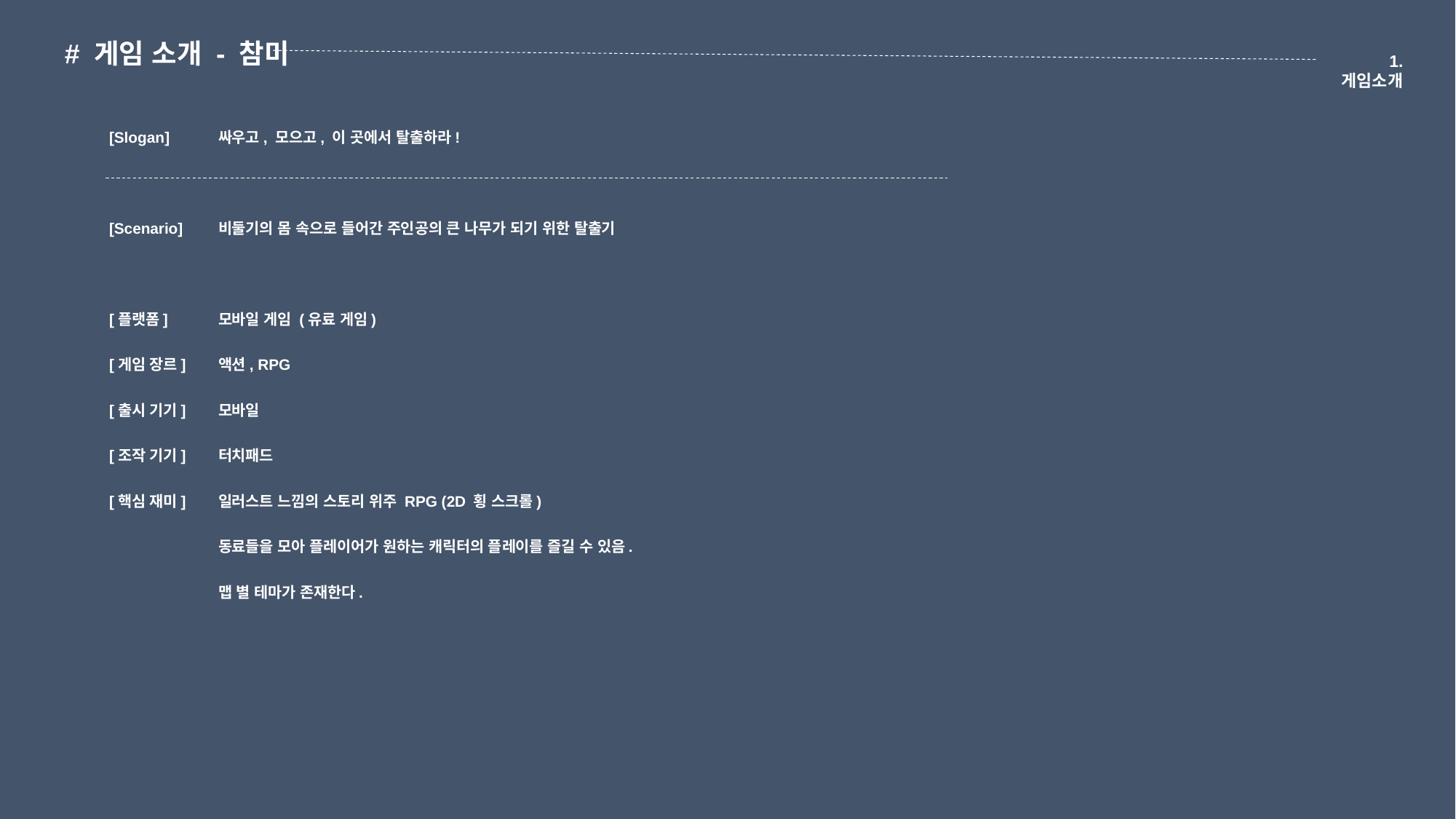

# 게임 소개 - 참미
1. 게임소개
[Slogan]	싸우고, 모으고, 이 곳에서 탈출하라!

[Scenario]	비둘기의 몸 속으로 들어간 주인공의 큰 나무가 되기 위한 탈출기

[플랫폼]	모바일 게임 (유료 게임)
[게임 장르] 	액션, RPG
[출시 기기] 	모바일
[조작 기기]	터치패드
[핵심 재미] 	일러스트 느낌의 스토리 위주 RPG (2D 횡 스크롤)
	동료들을 모아 플레이어가 원하는 캐릭터의 플레이를 즐길 수 있음.
	맵 별 테마가 존재한다.